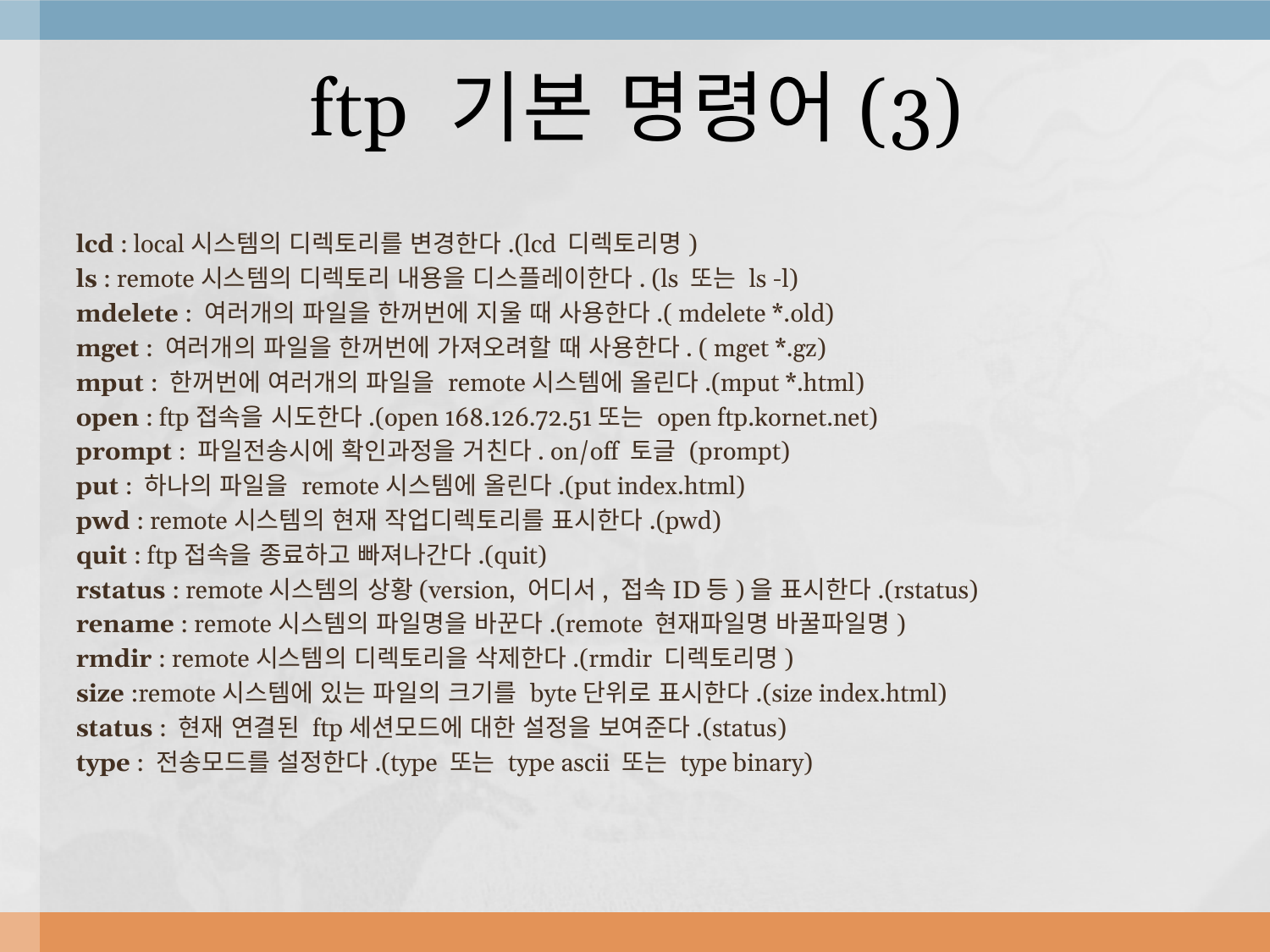

# ftp 기본 명령어(3)
lcd : local시스템의 디렉토리를 변경한다.(lcd 디렉토리명)
ls : remote시스템의 디렉토리 내용을 디스플레이한다. (ls 또는 ls -l)
mdelete : 여러개의 파일을 한꺼번에 지울 때 사용한다.( mdelete *.old)
mget : 여러개의 파일을 한꺼번에 가져오려할 때 사용한다. ( mget *.gz)
mput : 한꺼번에 여러개의 파일을 remote시스템에 올린다.(mput *.html)
open : ftp접속을 시도한다.(open 168.126.72.51또는 open ftp.kornet.net)
prompt : 파일전송시에 확인과정을 거친다. on/off 토글 (prompt)
put : 하나의 파일을 remote시스템에 올린다.(put index.html)
pwd : remote시스템의 현재 작업디렉토리를 표시한다.(pwd)
quit : ftp접속을 종료하고 빠져나간다.(quit)
rstatus : remote시스템의 상황(version, 어디서, 접속ID등)을 표시한다.(rstatus)
rename : remote시스템의 파일명을 바꾼다.(remote 현재파일명 바꿀파일명)
rmdir : remote시스템의 디렉토리을 삭제한다.(rmdir 디렉토리명)
size :remote시스템에 있는 파일의 크기를 byte단위로 표시한다.(size index.html)
status : 현재 연결된 ftp세션모드에 대한 설정을 보여준다.(status)
type : 전송모드를 설정한다.(type 또는 type ascii 또는 type binary)